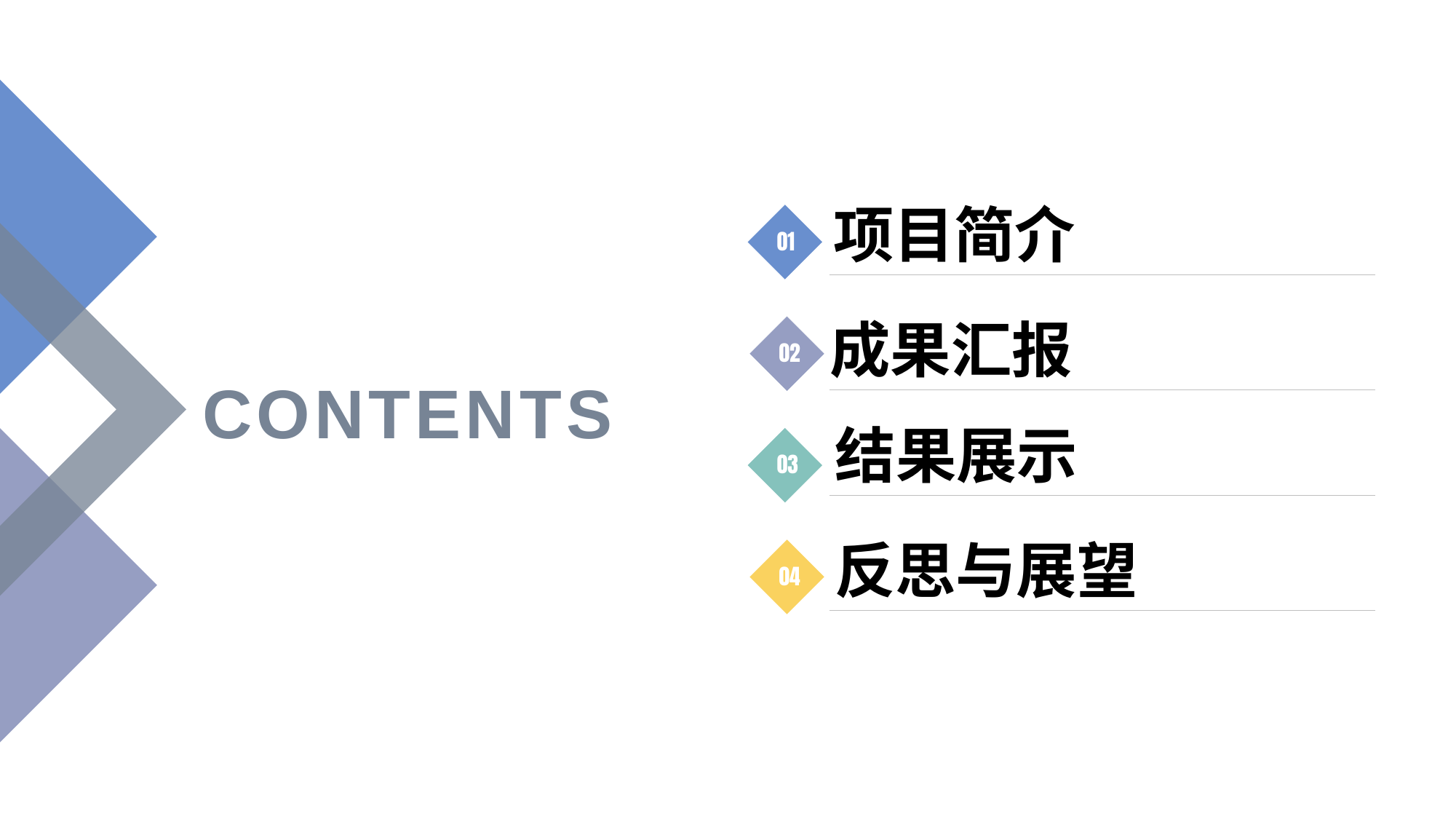

01
项目简介
02
成果汇报
CONTENTS
03
结果展示
04
反思与展望